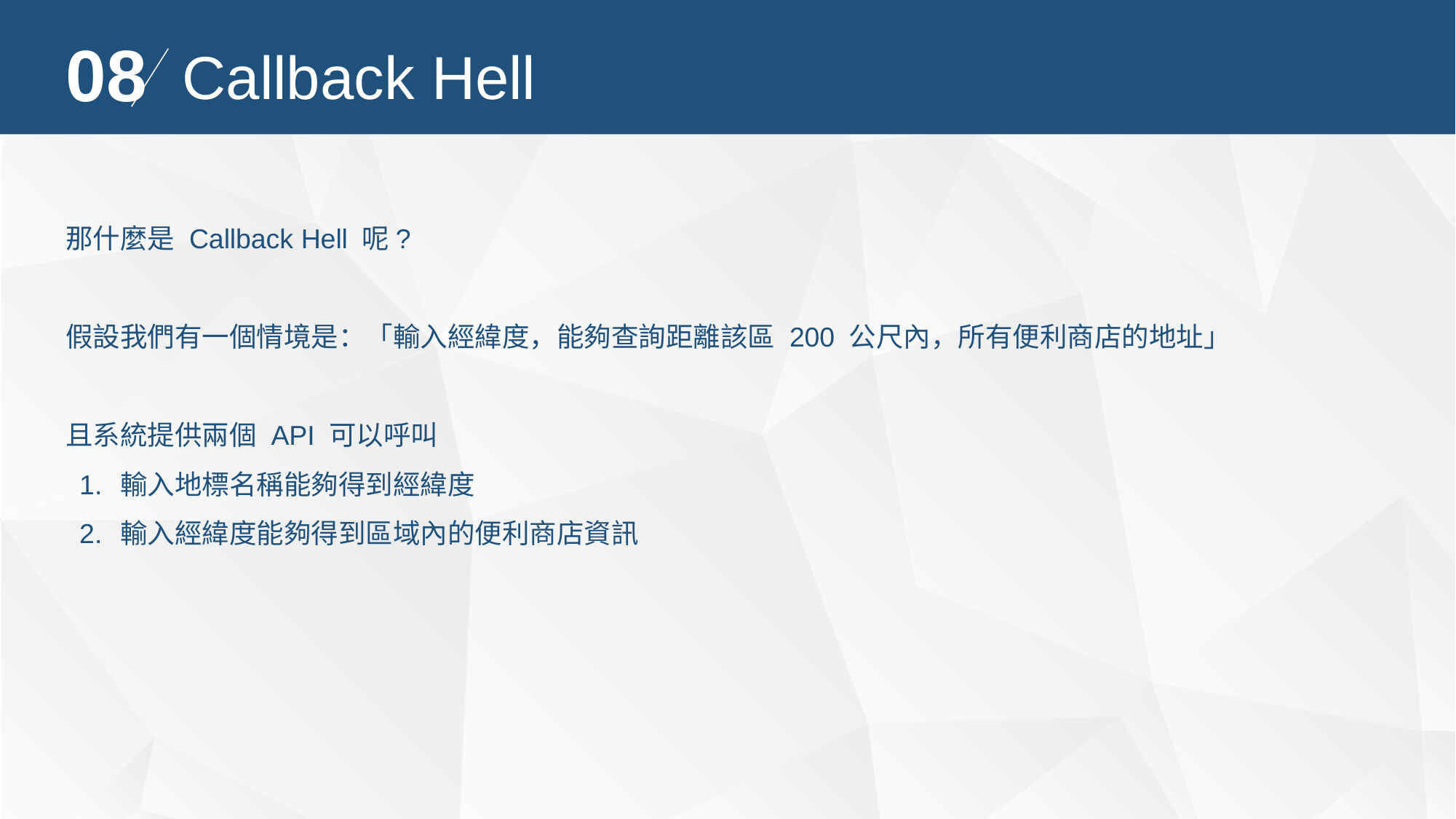

08
Callback Hell

那什麼是 Callback Hell 呢?

假設我們有一個情境是：「輸入經緯度，能夠查詢距離該區 200 公尺內，所有便利商店的地址」

且系統提供兩個 API 可以呼叫
輸入地標名稱能夠得到經緯度
輸入經緯度能夠得到區域內的便利商店資訊